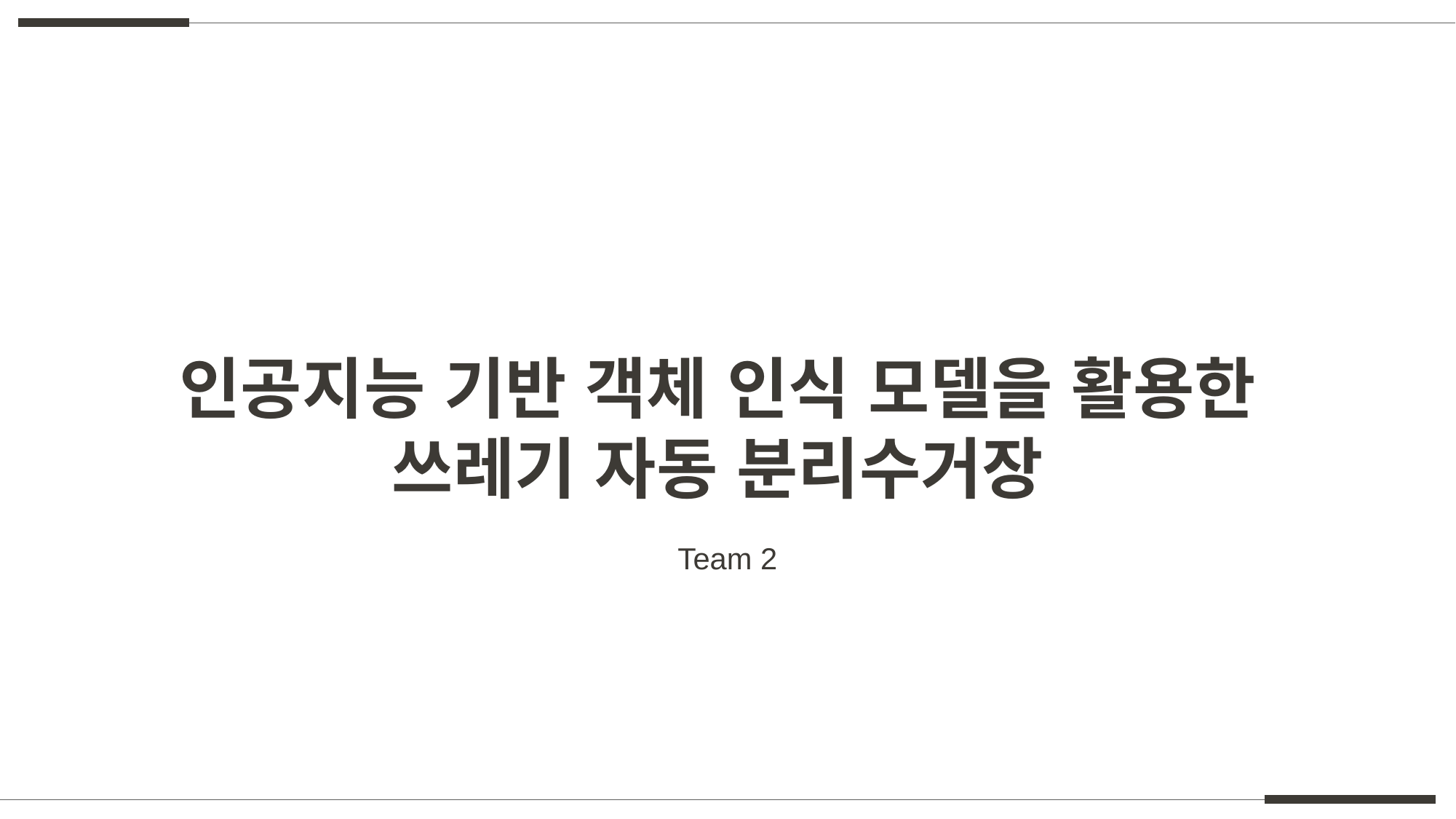

인공지능 기반 객체 인식 모델을 활용한
쓰레기 자동 분리수거장
Team 2